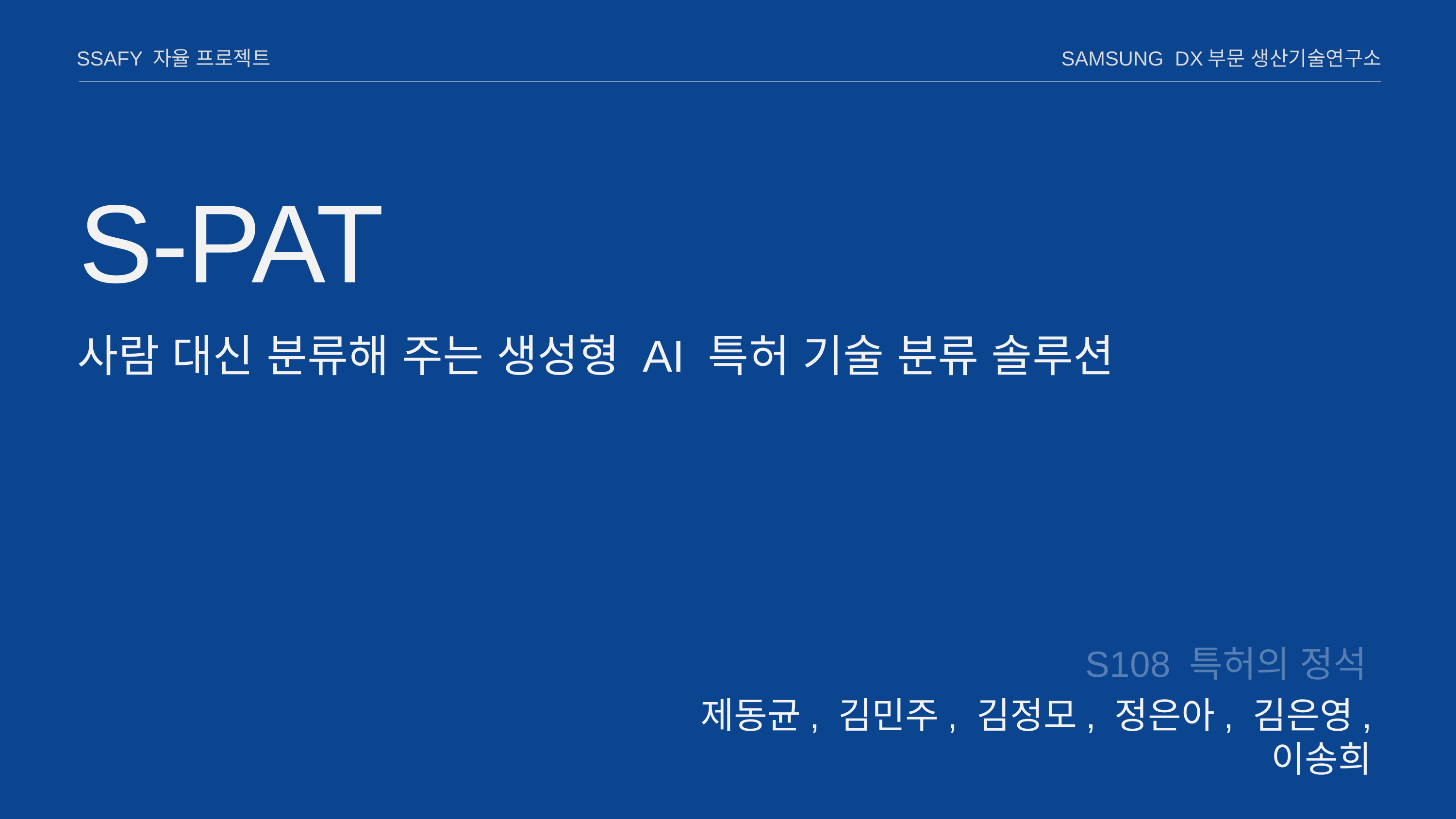

SSAFY 자율 프로젝트
SAMSUNG  DX부문 생산기술연구소
S-PAT
사람 대신 분류해 주는 생성형 AI 특허 기술 분류 솔루션

S108 특허의 정석
제동균, 김민주, 김정모, 정은아, 김은영, 이송희